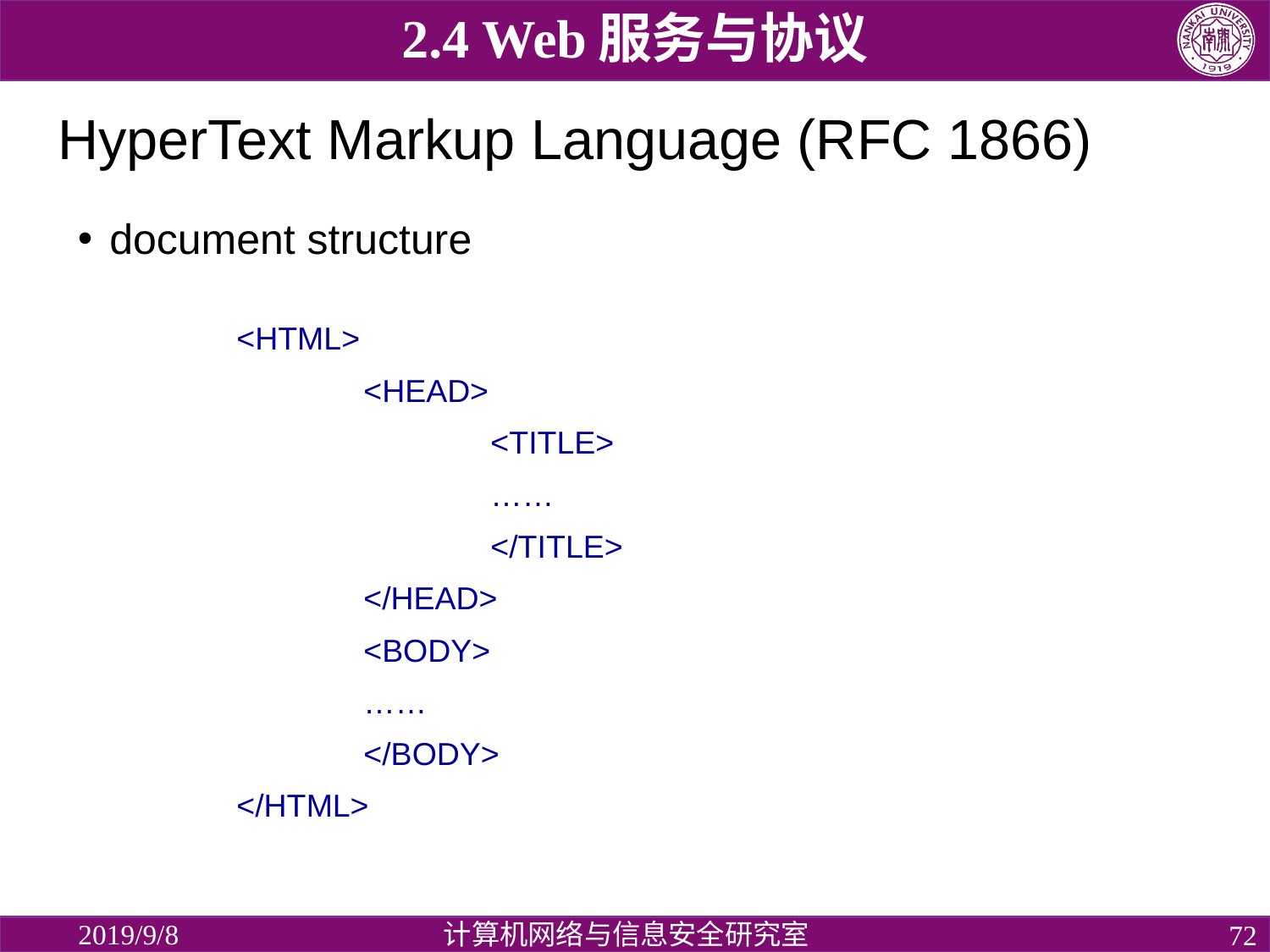

2.4 Web服务与协议
# HyperText Markup Language (RFC 1866)
document structure

		<HTML>
			<HEAD>
				<TITLE>
				……
				</TITLE>
			</HEAD>
			<BODY>
			……
			</BODY>
		</HTML>